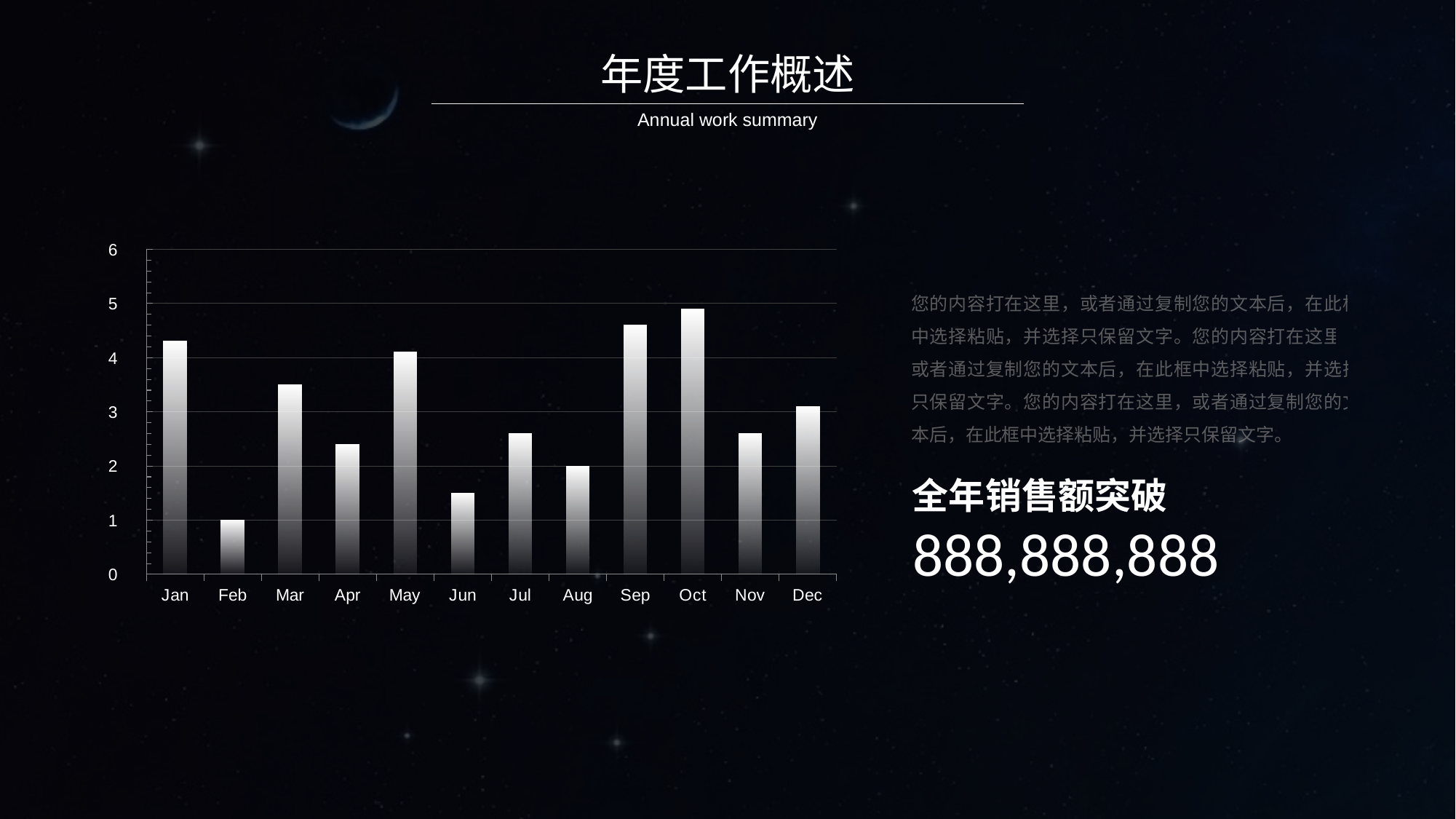

年度工作概述
Annual work summary

### Chart

| Category | 项目 1 |
|---|---|
| Jan | 4.3 |
| Feb | 1.0 |
| Mar | 3.5 |
| Apr | 2.4 |
| May | 4.1 |
| Jun | 1.5 |
| Jul | 2.6 |
| Aug | 2.0 |
| Sep | 4.6 |
| Oct | 4.9 |
| Nov | 2.6 |
| Dec | 3.1 |
您的内容打在这里，或者通过复制您的文本后，在此框中选择粘贴，并选择只保留文字。您的内容打在这里，或者通过复制您的文本后，在此框中选择粘贴，并选择只保留文字。您的内容打在这里，或者通过复制您的文本后，在此框中选择粘贴，并选择只保留文字。
全年销售额突破
888,888,888